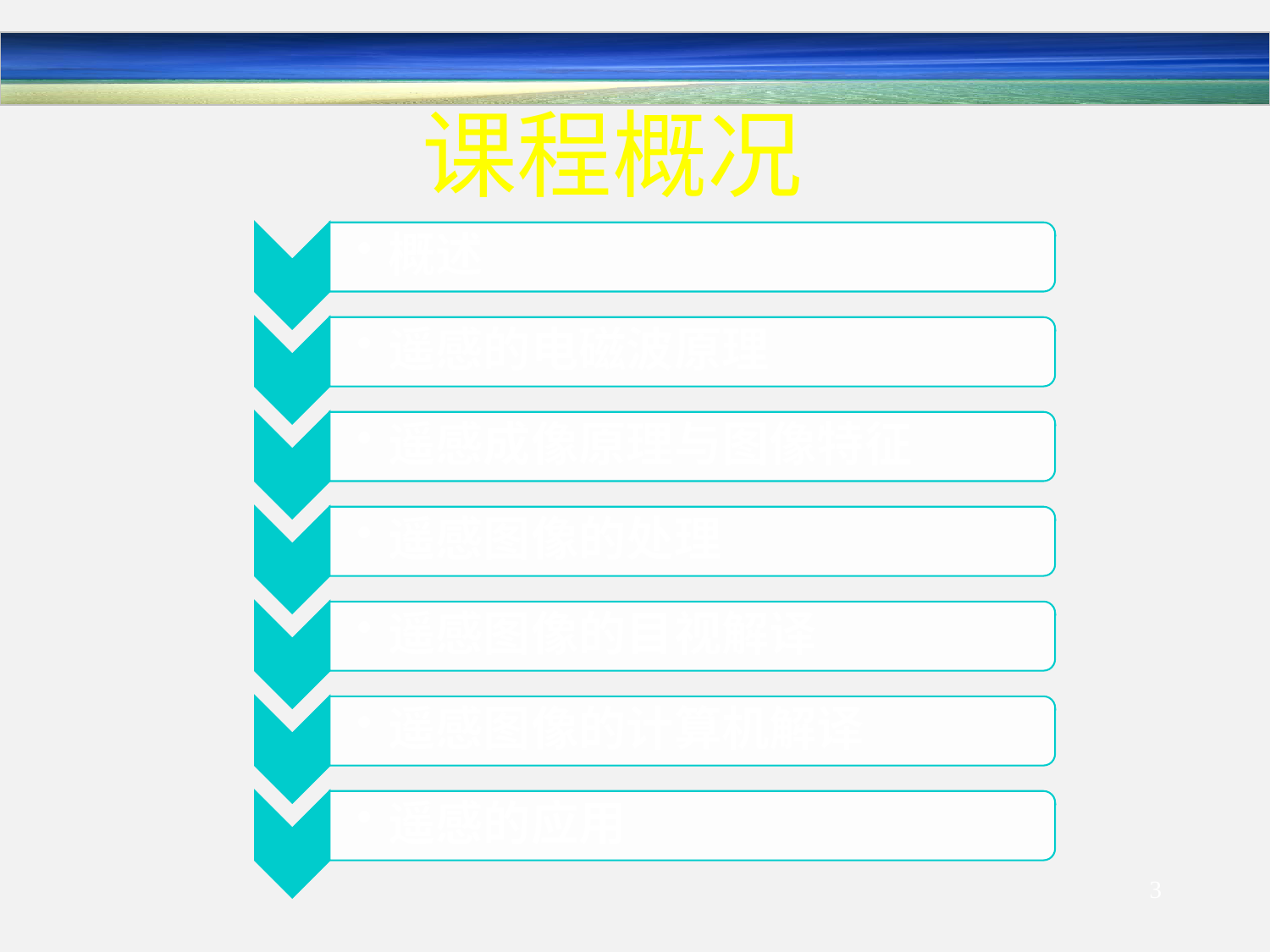

# 课程概况

概述

遥感的电磁波原理

遥感成像原理与图像特征

遥感图像的处理

遥感图像的目视解译

遥感图像的计算机解译

遥感的应用

3